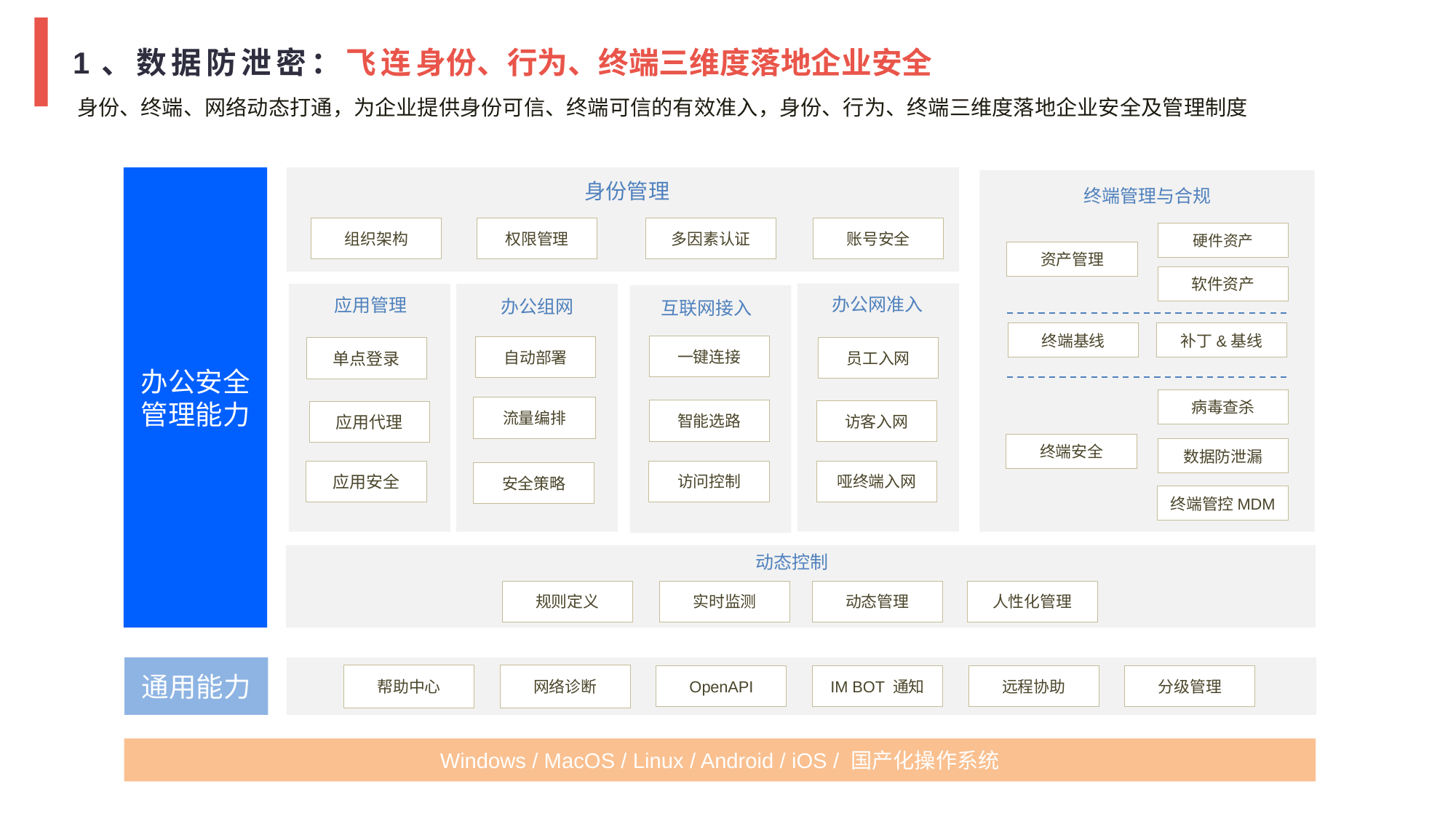

1、数据防泄密：飞连身份、行为、终端三维度落地企业安全
身份、终端、网络动态打通，为企业提供身份可信、终端可信的有效准入，身份、行为、终端三维度落地企业安全及管理制度

办公安全
管理能力

身份管理
终端管理与合规
组织架构
权限管理
多因素认证
账号安全
硬件资产
资产管理
软件资产

办公网准入
员工入网
访客入网
哑终端入网

应用管理
单点登录
应用代理
应用安全

办公组网
自动部署
流量编排
安全策略

一键连接
智能选路
访问控制
互联网接入
终端基线
补丁&基线
病毒查杀
终端安全
数据防泄漏
终端管控MDM
动态控制

规则定义
实时监测
动态管理
人性化管理
通用能力

帮助中心
网络诊断
OpenAPI
IM BOT 通知
远程协助
分级管理
Windows / MacOS / Linux / Android / iOS / 国产化操作系统